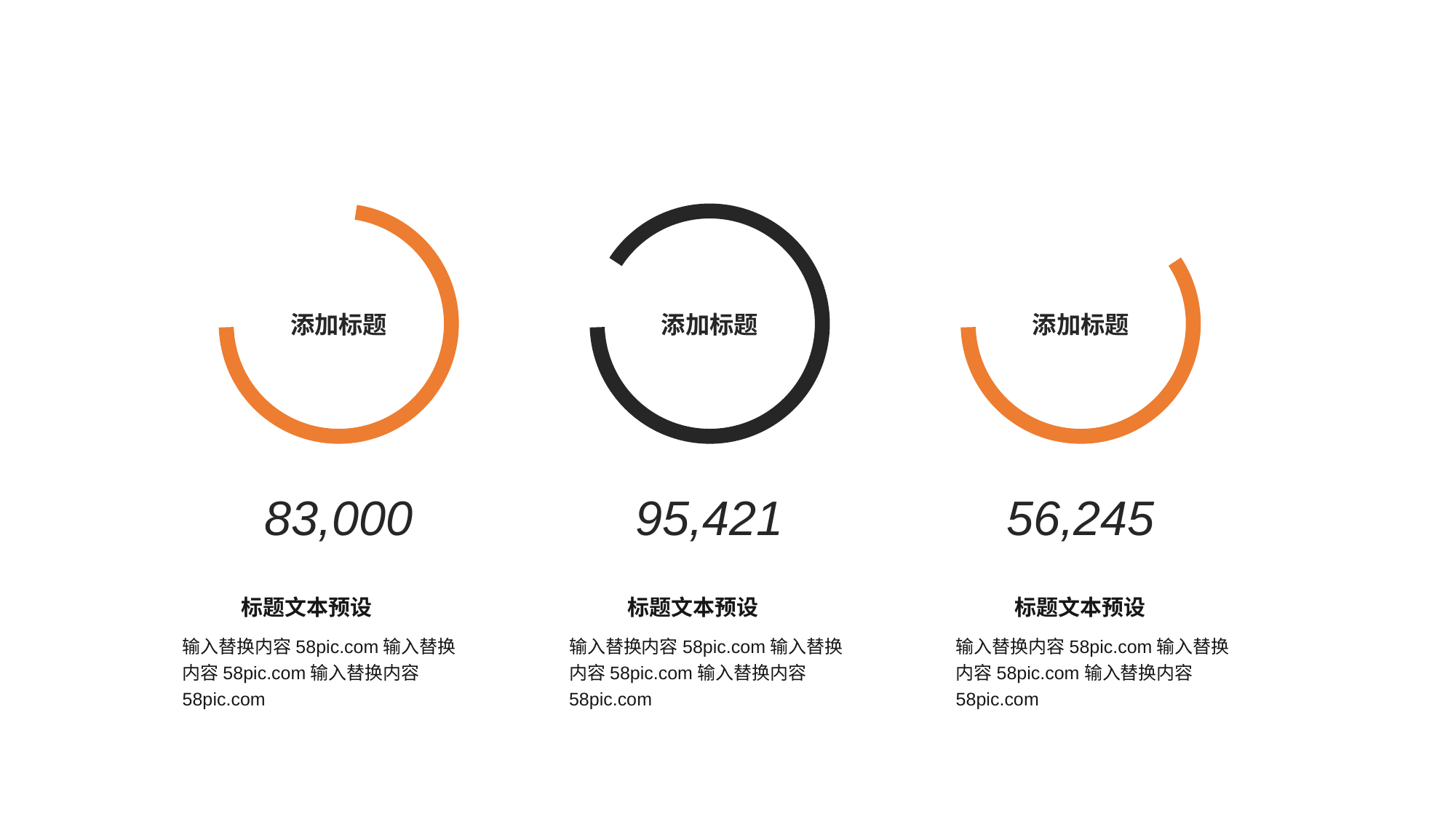

添加标题
添加标题
添加标题
83,000
95,421
56,245
标题文本预设
标题文本预设
标题文本预设
输入替换内容58pic.com输入替换内容58pic.com输入替换内容58pic.com
输入替换内容58pic.com输入替换内容58pic.com输入替换内容58pic.com
输入替换内容58pic.com输入替换内容58pic.com输入替换内容58pic.com